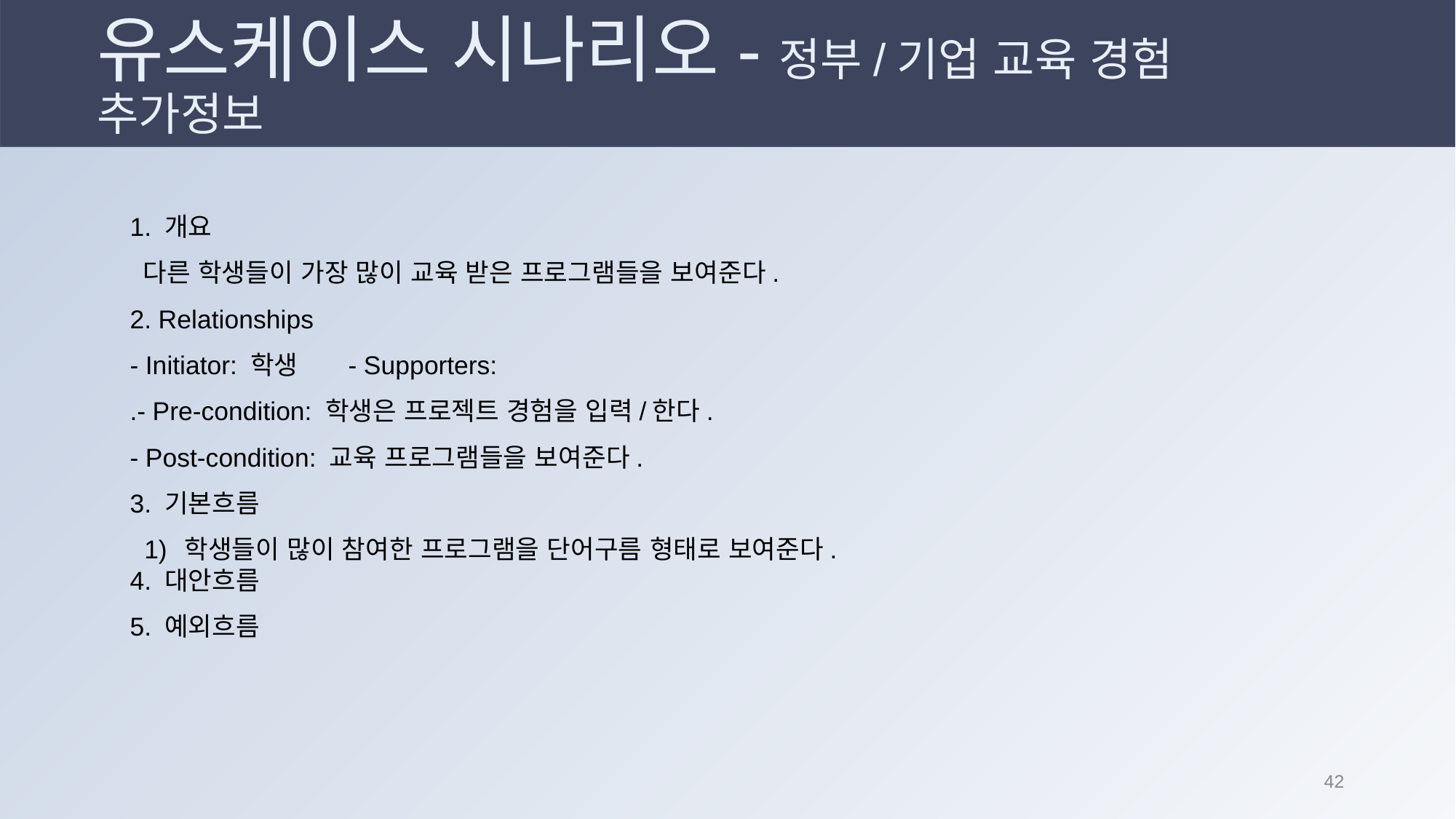

# 유스케이스 시나리오-정부/기업 교육 경험 추가정보

1. 개요
 다른 학생들이 가장 많이 교육 받은 프로그램들을 보여준다.
2. Relationships
- Initiator: 학생	- Supporters:
.- Pre-condition: 학생은 프로젝트 경험을 입력/한다.
- Post-condition: 교육 프로그램들을 보여준다.
3. 기본흐름
학생들이 많이 참여한 프로그램을 단어구름 형태로 보여준다.
4. 대안흐름
5. 예외흐름

42